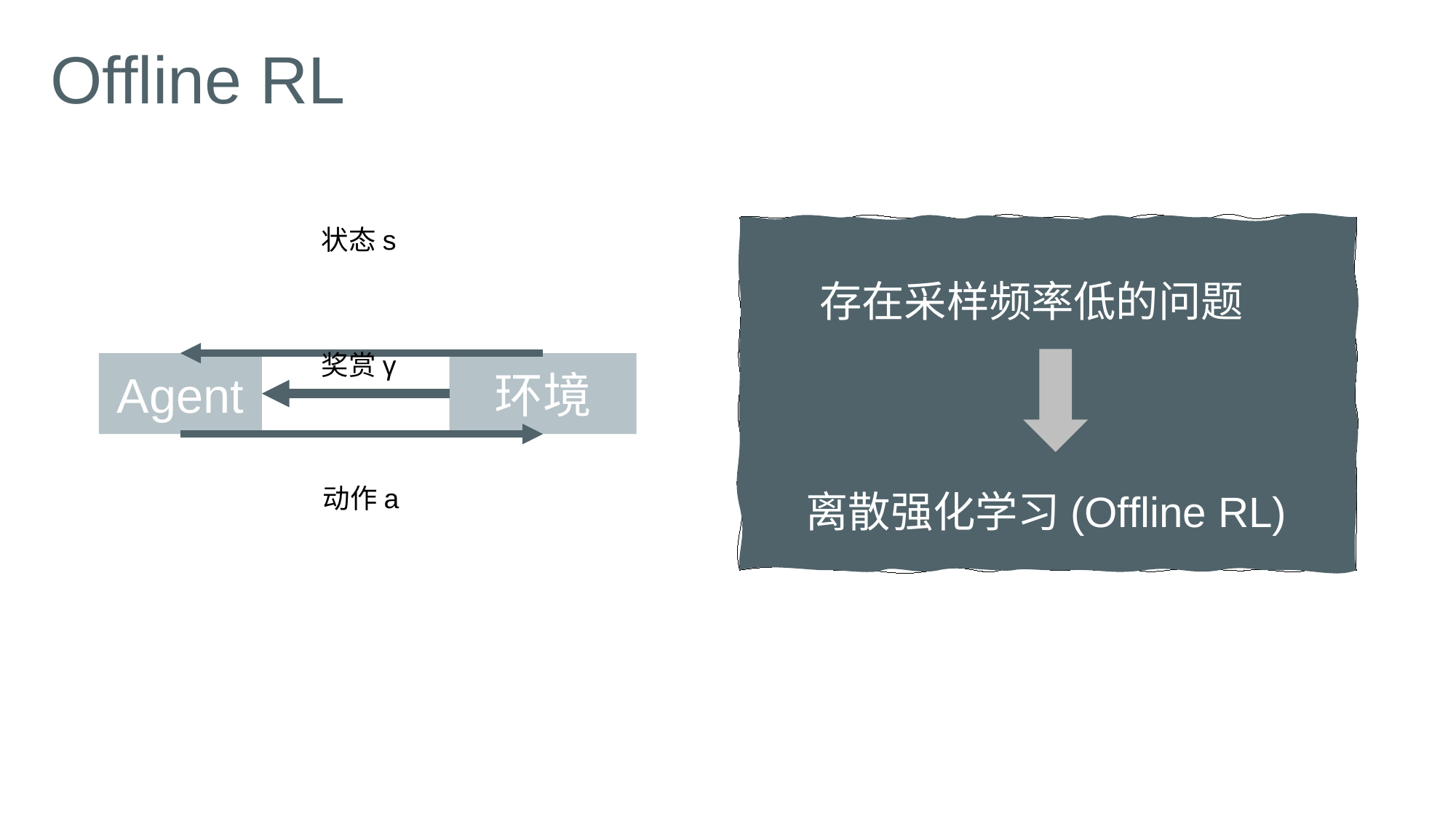

Offline RL
状态s

存在采样频率低的问题
奖赏γ

Agent
环境
离散强化学习(Offline RL)
动作a